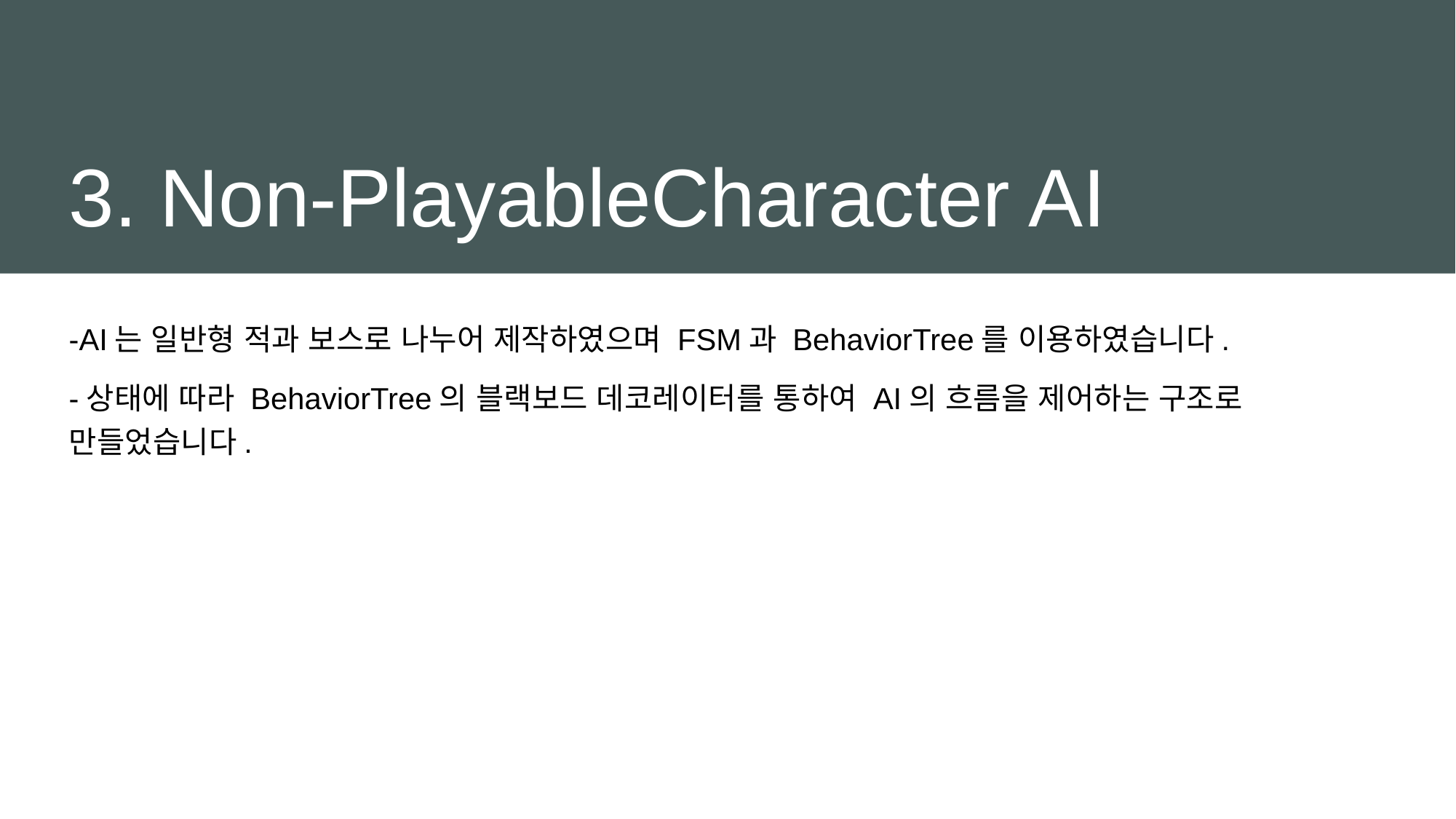

# 3. Non-PlayableCharacter AI
-AI는 일반형 적과 보스로 나누어 제작하였으며 FSM과 BehaviorTree를 이용하였습니다.
-상태에 따라 BehaviorTree의 블랙보드 데코레이터를 통하여 AI의 흐름을 제어하는 구조로 만들었습니다.